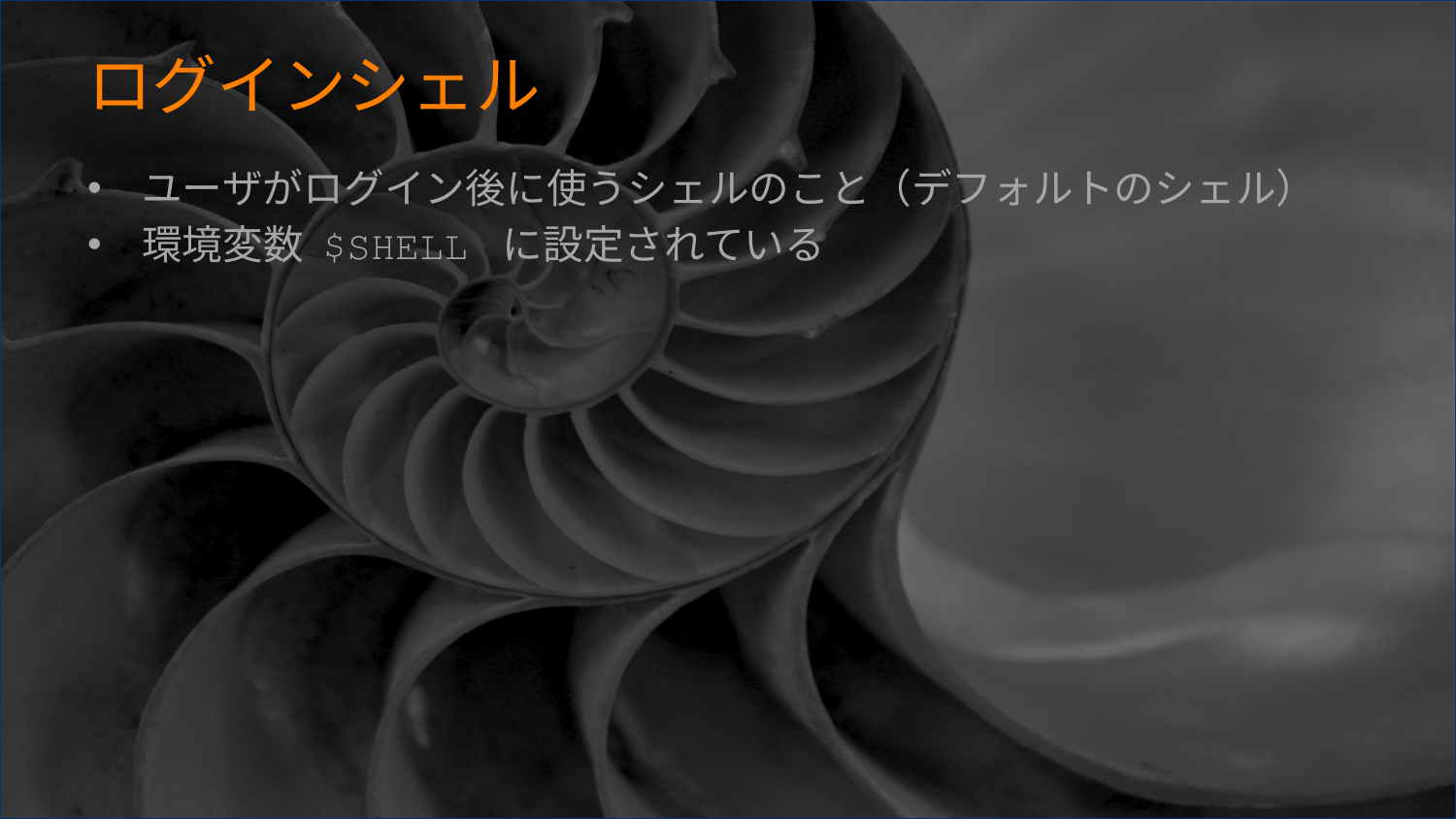

# ログインシェル
ユーザがログイン後に使うシェルのこと（デフォルトのシェル）
環境変数 $SHELL に設定されている